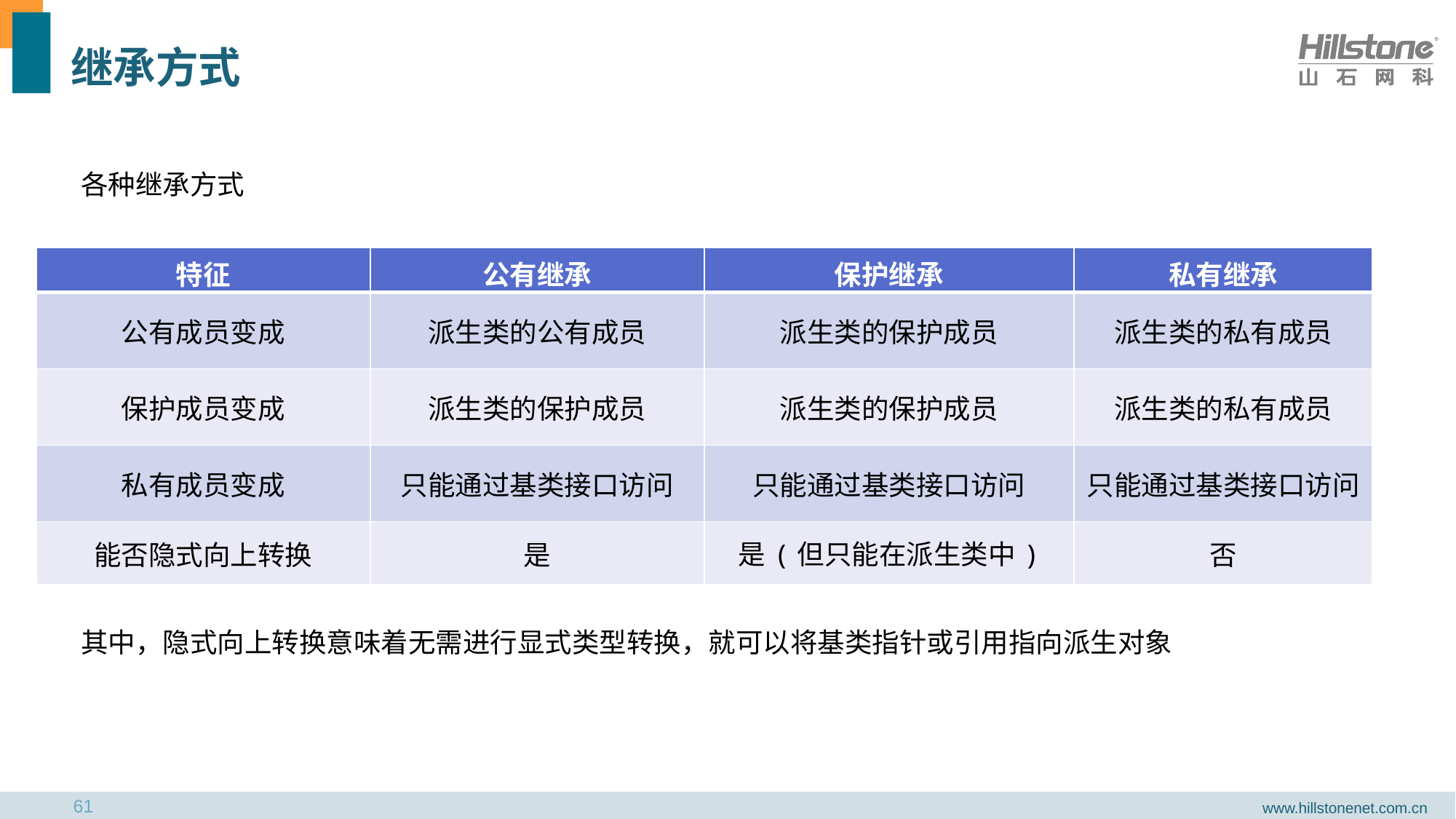

# 继承方式
各种继承方式
| 特征 | 公有继承 | 保护继承 | 私有继承 |
| --- | --- | --- | --- |
| 公有成员变成 | 派生类的公有成员 | 派生类的保护成员 | 派生类的私有成员 |
| 保护成员变成 | 派生类的保护成员 | 派生类的保护成员 | 派生类的私有成员 |
| 私有成员变成 | 只能通过基类接口访问 | 只能通过基类接口访问 | 只能通过基类接口访问 |
| 能否隐式向上转换 | 是 | 是(但只能在派生类中) | 否 |
其中，隐式向上转换意味着无需进行显式类型转换，就可以将基类指针或引用指向派生对象
61